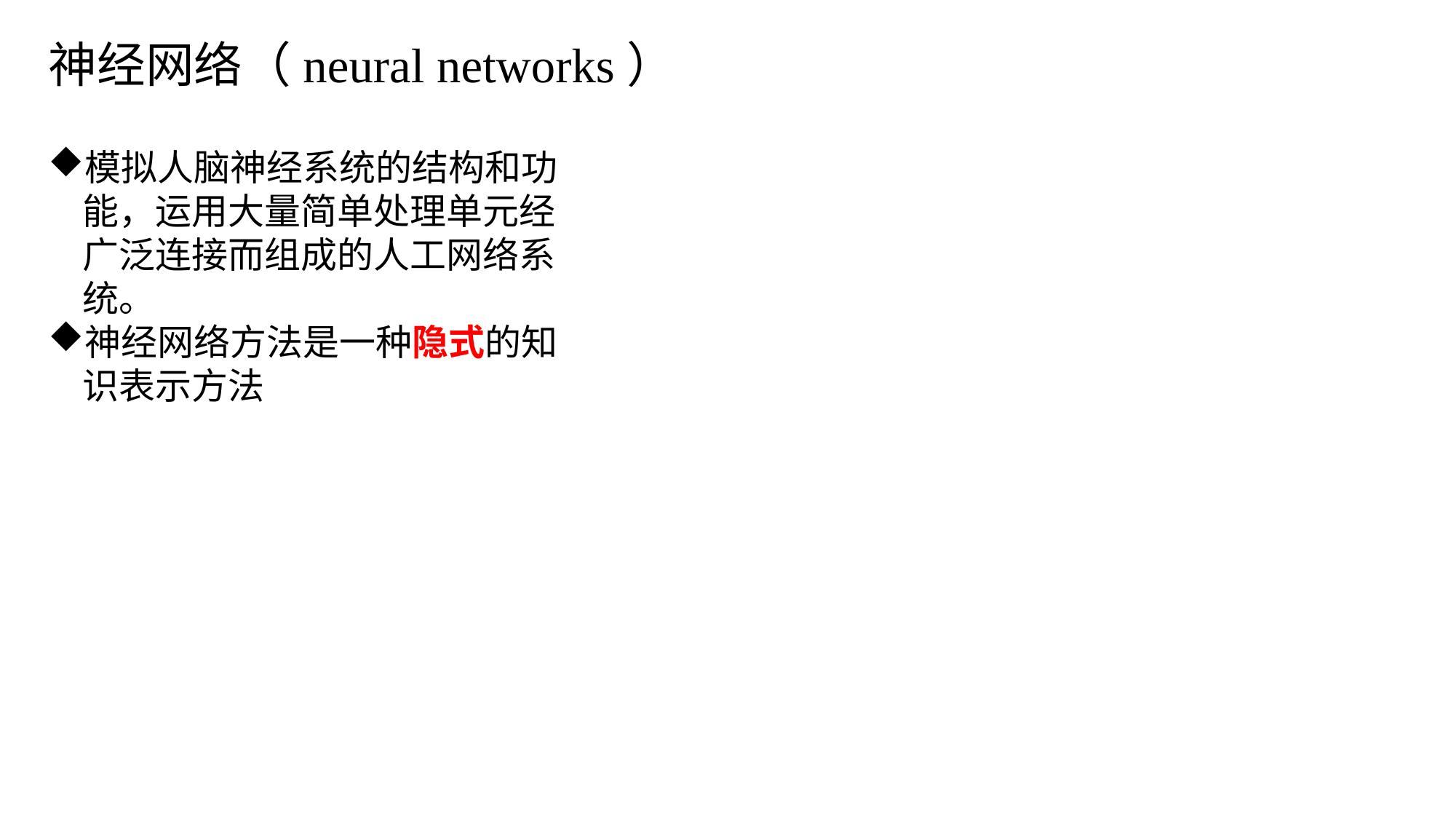

神经网络（neural networks）
模拟人脑神经系统的结构和功能，运用大量简单处理单元经广泛连接而组成的人工网络系统。
神经网络方法是一种隐式的知识表示方法